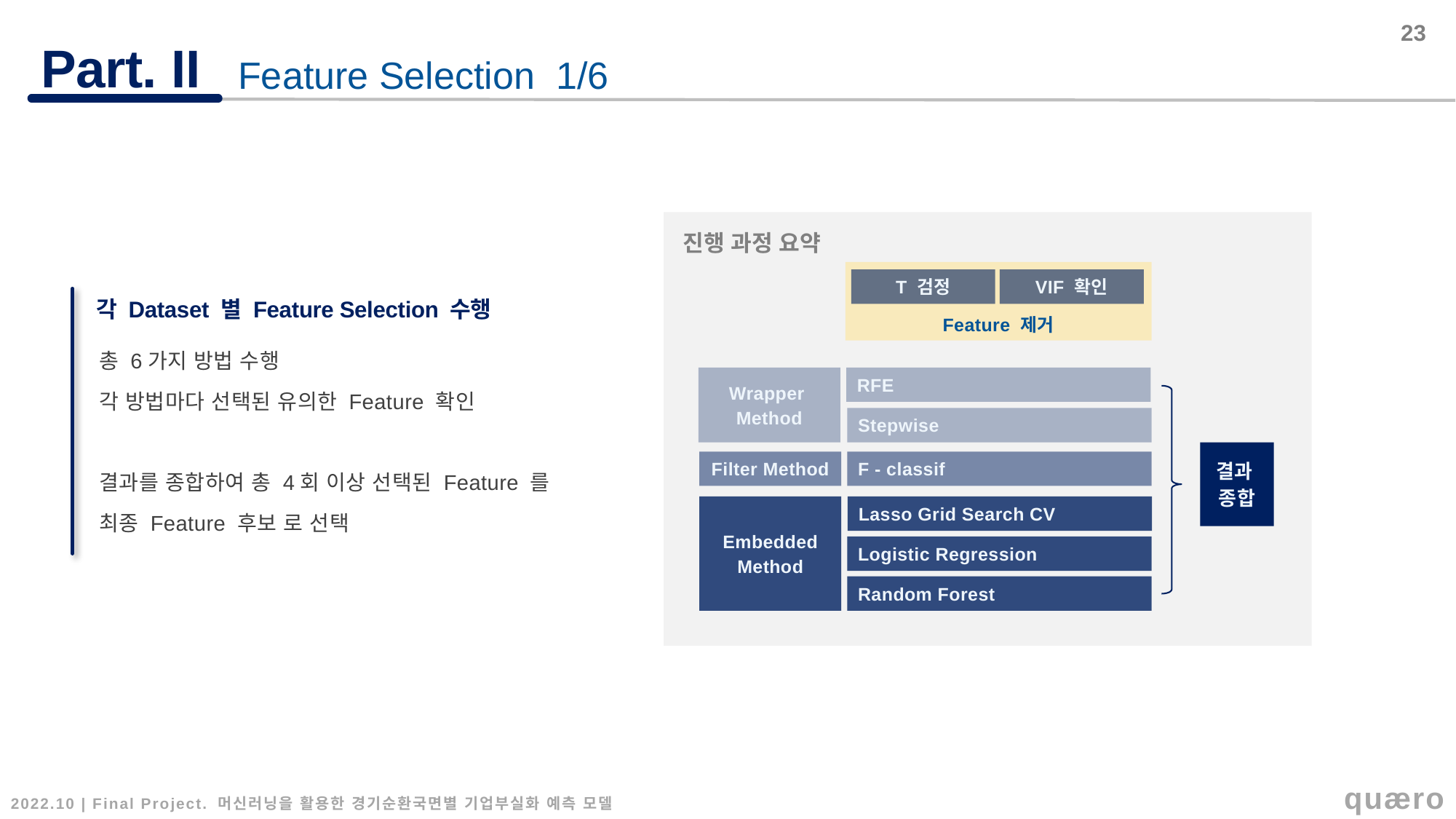

23
Feature Selection  1/6
진행 과정 요약

Feature 제거
T 검정
VIF 확인
Wrapper
Method
RFE

결과
종합
Stepwise
Filter Method
F - classif
Embedded
Method
Lasso Grid Search CV
Logistic Regression
Random Forest
각 Dataset 별 Feature Selection 수행
총 6가지 방법 수행
각 방법마다 선택된 유의한 Feature 확인

결과를 종합하여 총 4회 이상 선택된 Feature 를
최종 Feature 후보 로 선택